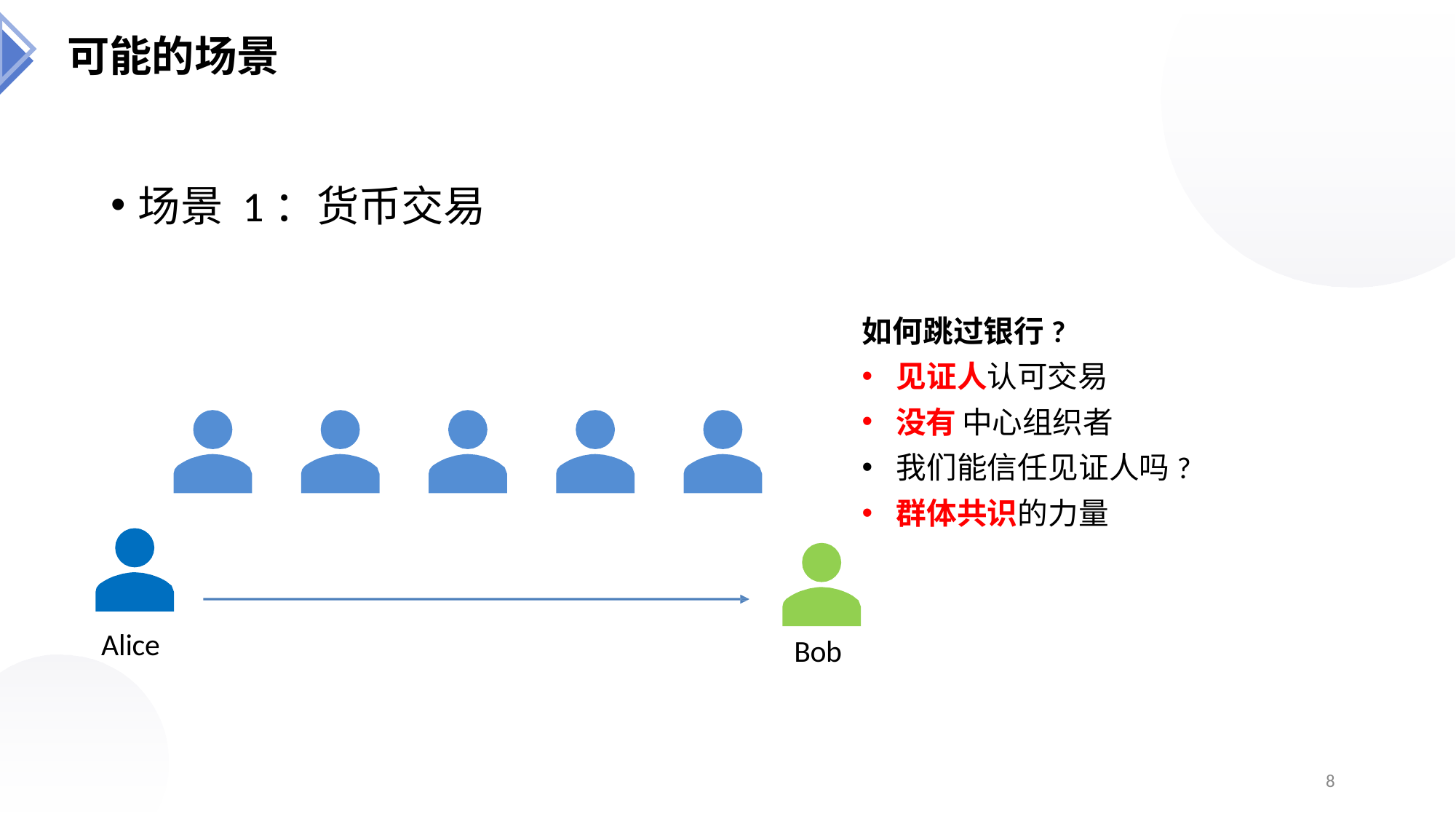

可能的场景
场景 1：货币交易
如何跳过银行?
见证人认可交易
没有 中心组织者
我们能信任见证人吗?
群体共识的力量

Alice
Bob

8